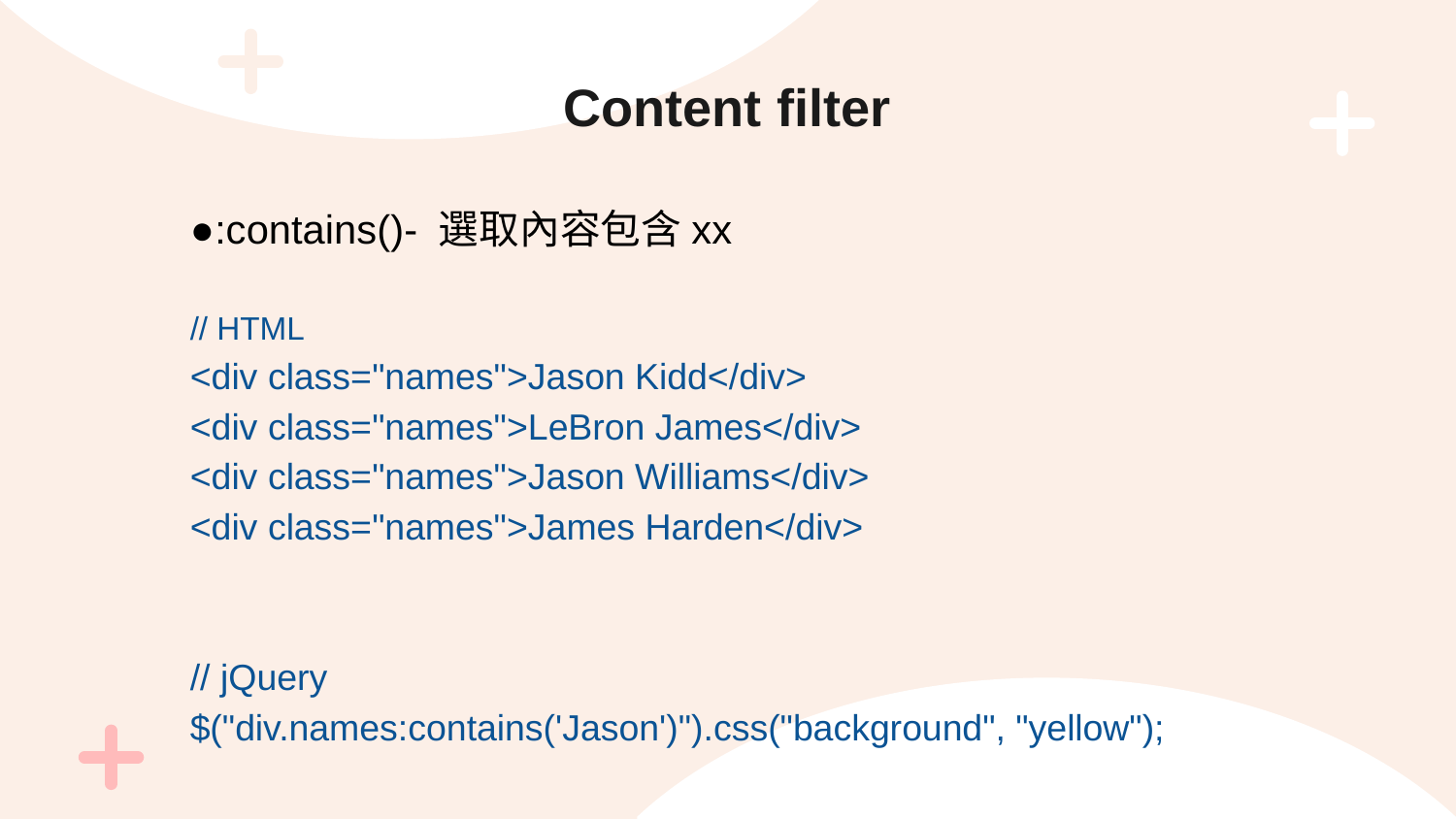

# Content filter
●:contains()- 選取內容包含xx

// HTML
<div class="names">Jason Kidd</div>
<div class="names">LeBron James</div>
<div class="names">Jason Williams</div>
<div class="names">James Harden</div>

// jQuery
$("div.names:contains('Jason')").css("background", "yellow");